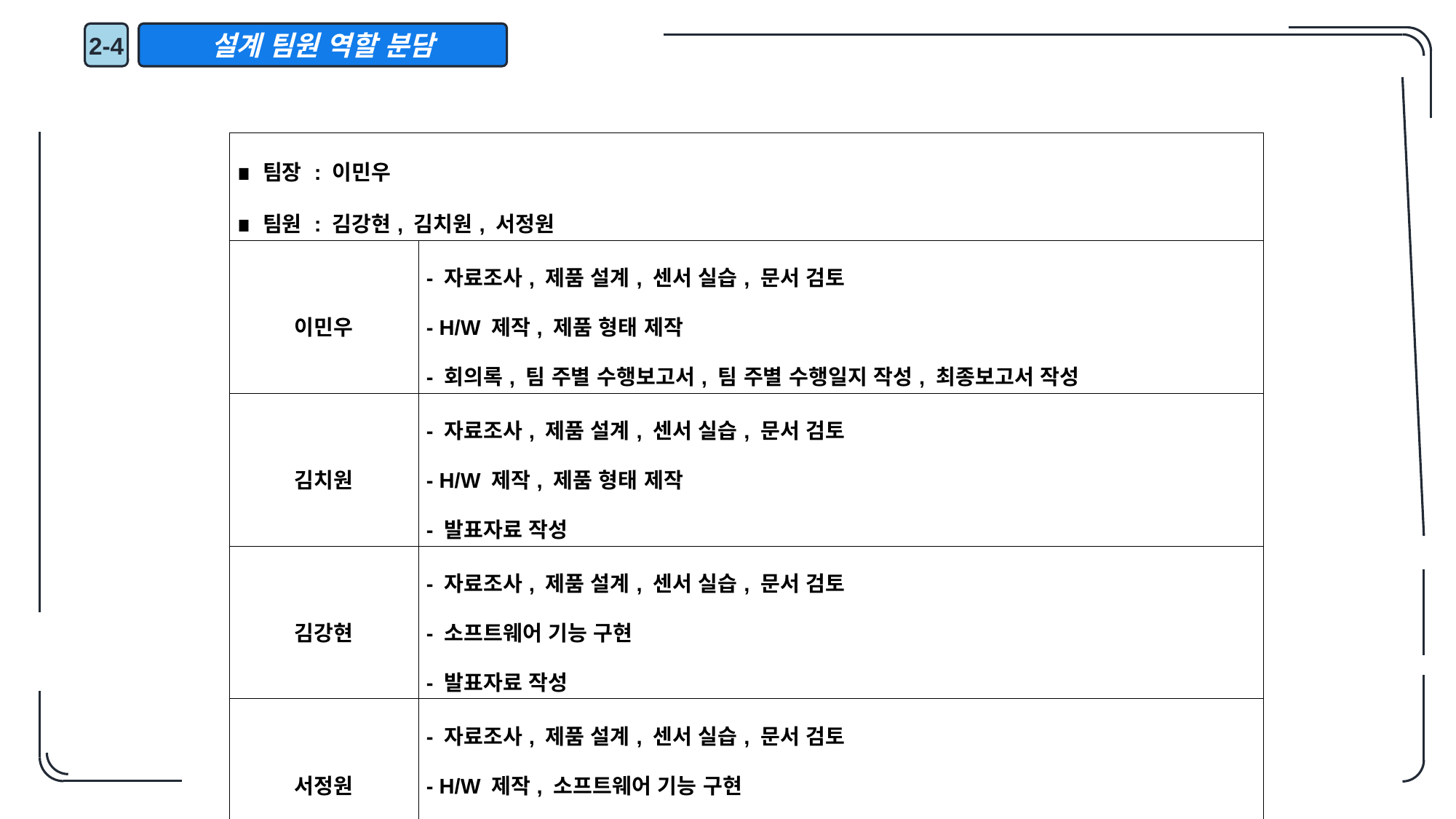

2-4
설계 팀원 역할 분담

| ∎ 팀장 : 이민우 ∎ 팀원 : 김강현, 김치원, 서정원 |  |
| --- | --- |
| 이민우 | - 자료조사, 제품 설계, 센서 실습, 문서 검토 - H/W 제작, 제품 형태 제작 - 회의록, 팀 주별 수행보고서, 팀 주별 수행일지 작성, 최종보고서 작성 |
| 김치원 | - 자료조사, 제품 설계, 센서 실습, 문서 검토 - H/W 제작, 제품 형태 제작 - 발표자료 작성 |
| 김강현 | - 자료조사, 제품 설계, 센서 실습, 문서 검토 - 소프트웨어 기능 구현 - 발표자료 작성 |
| 서정원 | - 자료조사, 제품 설계, 센서 실습, 문서 검토 - H/W 제작, 소프트웨어 기능 구현 - 회의록, 팀 주별 수행보고서, 팀 주별 수행일지 작성, 최종보고서 작성 |